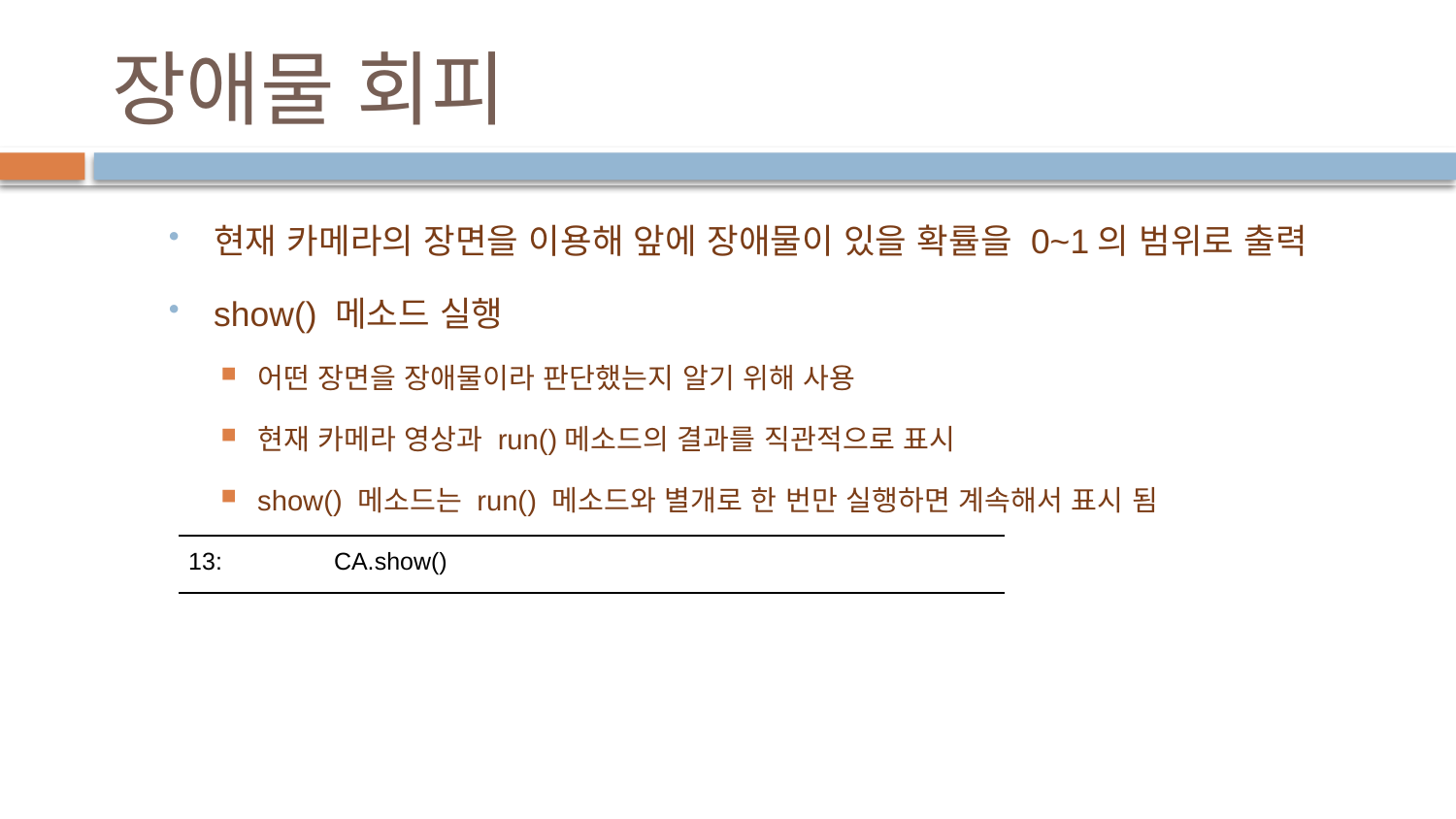

# 장애물 회피
현재 카메라의 장면을 이용해 앞에 장애물이 있을 확률을 0~1의 범위로 출력
show() 메소드 실행
어떤 장면을 장애물이라 판단했는지 알기 위해 사용
현재 카메라 영상과 run()메소드의 결과를 직관적으로 표시
show() 메소드는 run() 메소드와 별개로 한 번만 실행하면 계속해서 표시 됨

| 13: CA.show() |
| --- |